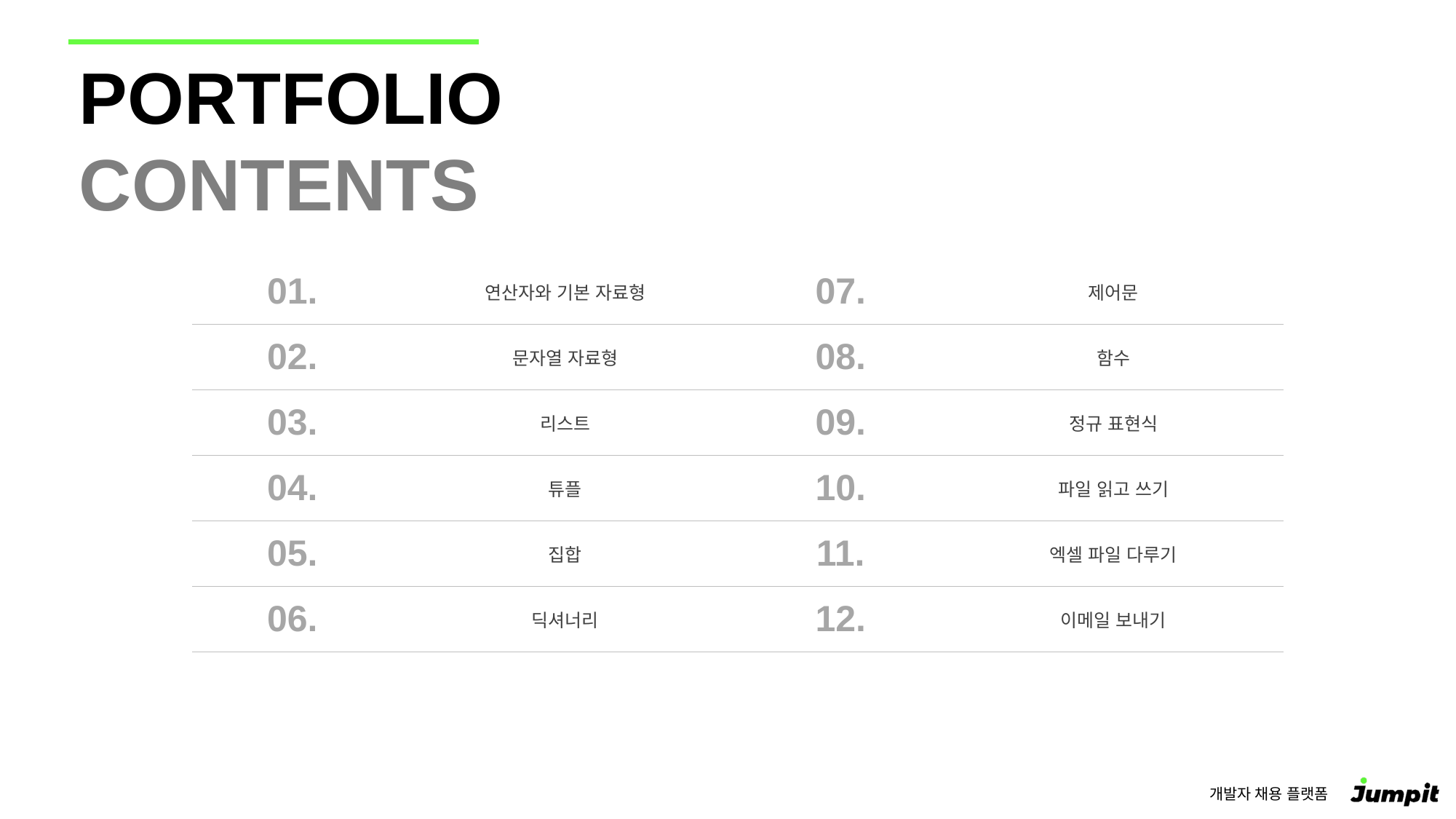

| 01. | 연산자와 기본 자료형 | 07. | 제어문 |
| --- | --- | --- | --- |
| 02. | 문자열 자료형 | 08. | 함수 |
| 03. | 리스트 | 09. | 정규 표현식 |
| 04. | 튜플 | 10. | 파일 읽고 쓰기 |
| 05. | 집합 | 11. | 엑셀 파일 다루기 |
| 06. | 딕셔너리 | 12. | 이메일 보내기 |